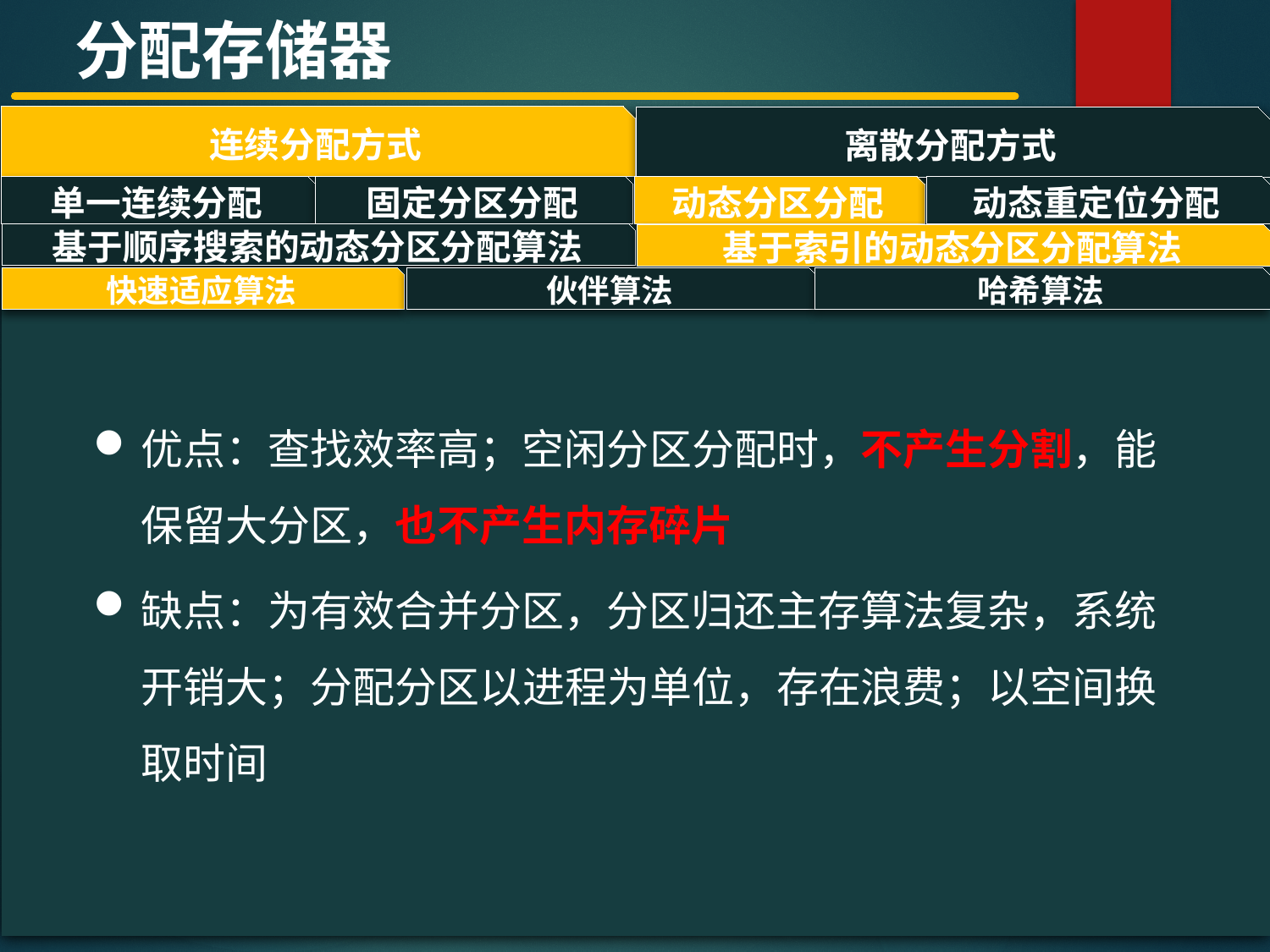

分配存储器
连续分配方式
离散分配方式
#
单一连续分配
固定分区分配
动态分区分配
动态重定位分配
基于顺序搜索的动态分区分配算法
基于索引的动态分区分配算法
快速适应算法
哈希算法
伙伴算法
优点：查找效率高；空闲分区分配时，不产生分割，能保留大分区，也不产生内存碎片
缺点：为有效合并分区，分区归还主存算法复杂，系统开销大；分配分区以进程为单位，存在浪费；以空间换取时间